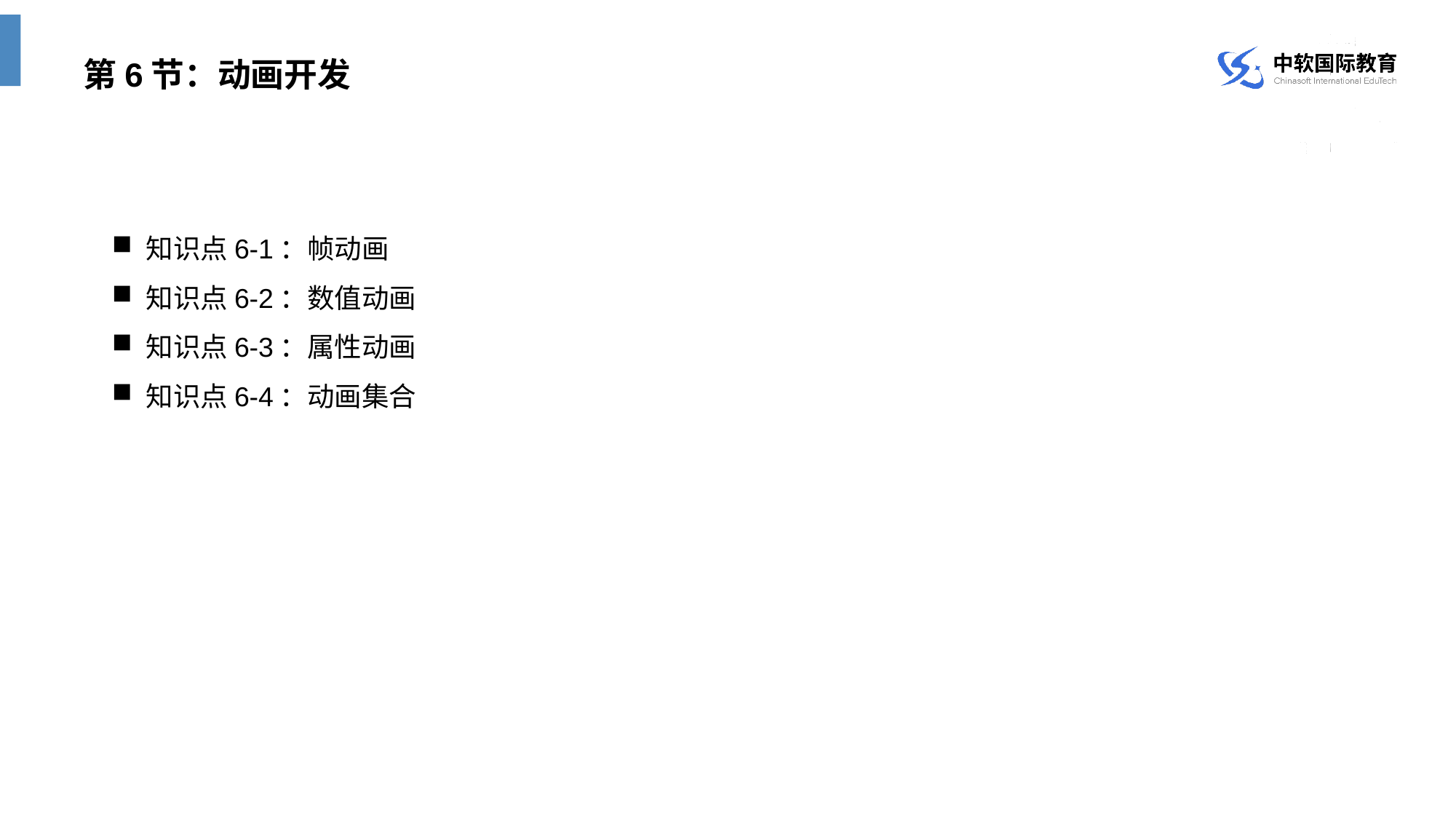

第6节：动画开发
知识点6-1：帧动画
知识点6-2：数值动画
知识点6-3：属性动画
知识点6-4：动画集合